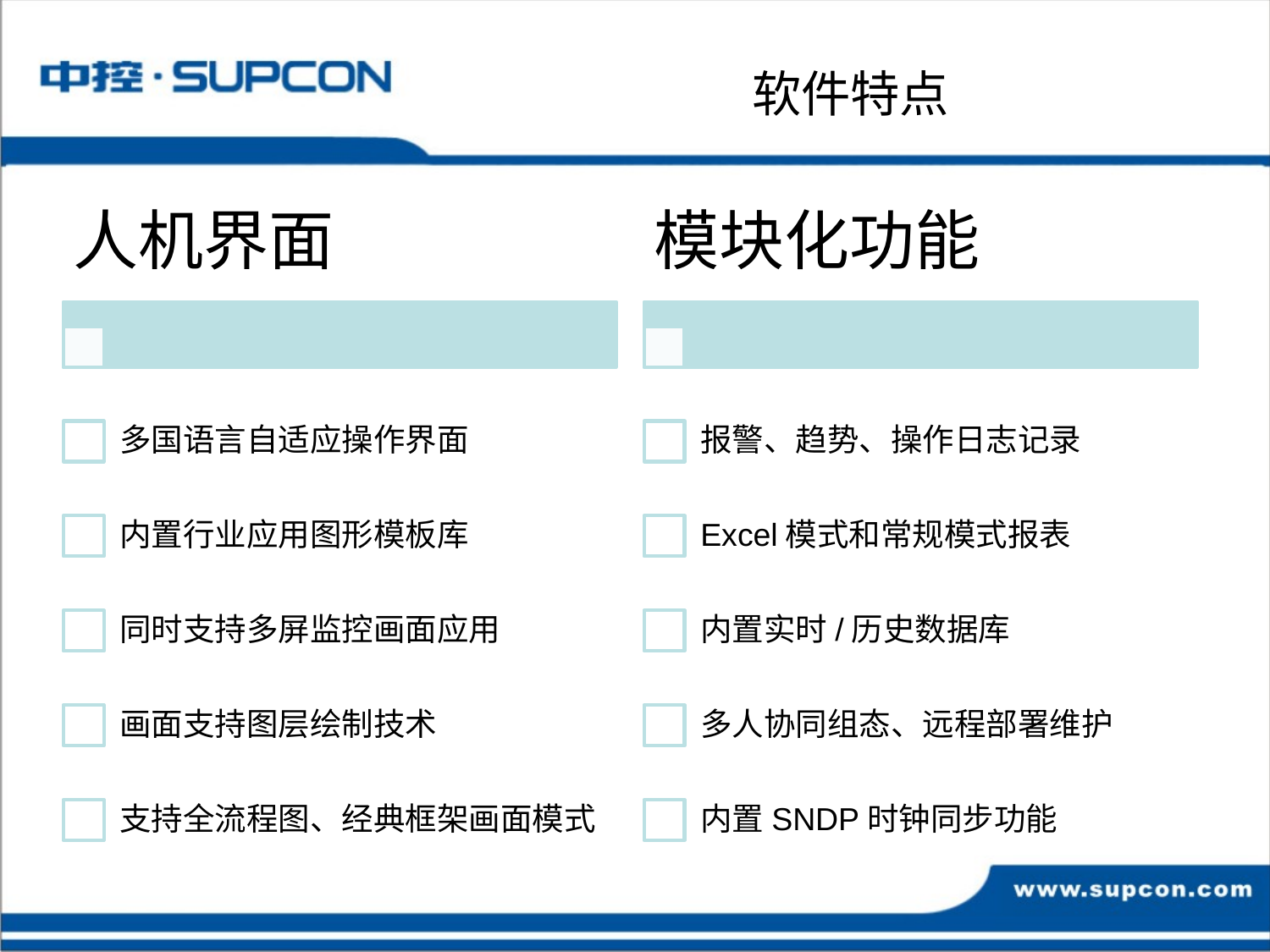

# 软件特点
人机界面
多国语言自适应操作界面
内置行业应用图形模板库
同时支持多屏监控画面应用
画面支持图层绘制技术
支持全流程图、经典框架画面模式
模块化功能
报警、趋势、操作日志记录
Excel模式和常规模式报表
内置实时/历史数据库
多人协同组态、远程部署维护
内置SNDP时钟同步功能